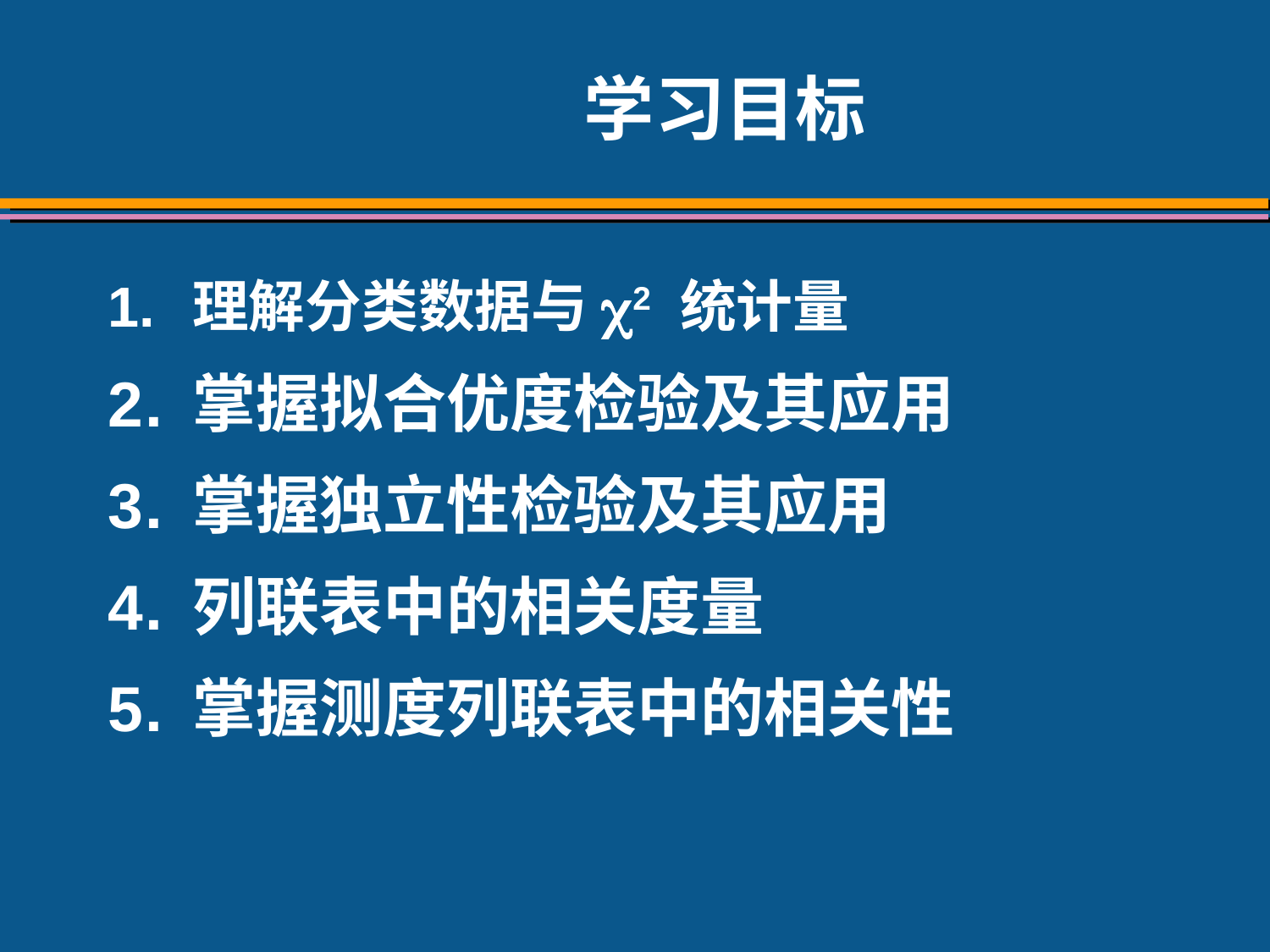

# 学习目标
1.	理解分类数据与χ2 统计量
掌握拟合优度检验及其应用
掌握独立性检验及其应用
列联表中的相关度量
掌握测度列联表中的相关性